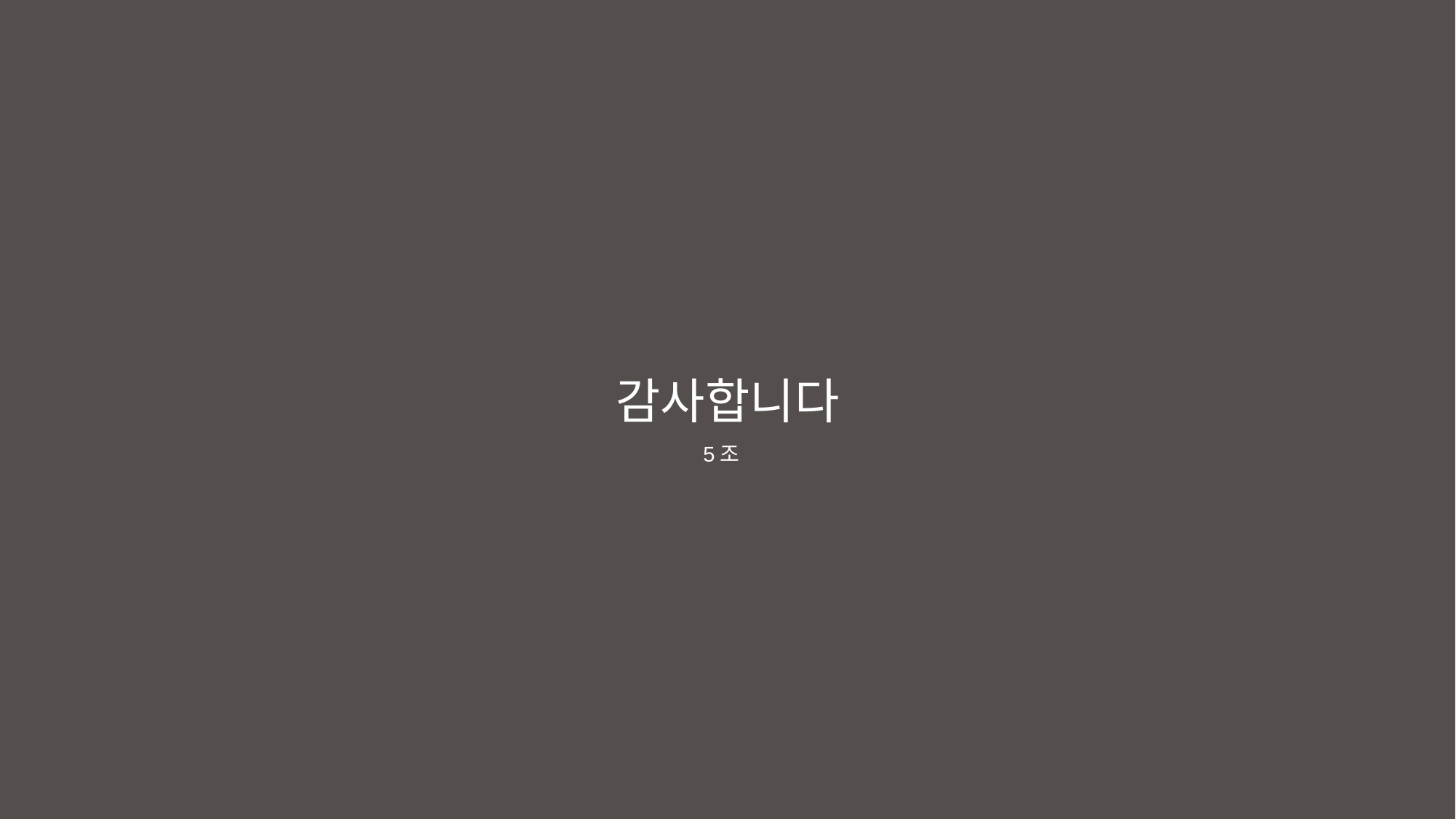

감사합니다
5조

Copyrightⓒ. Saebyeol Yu. All Rights Reserved.